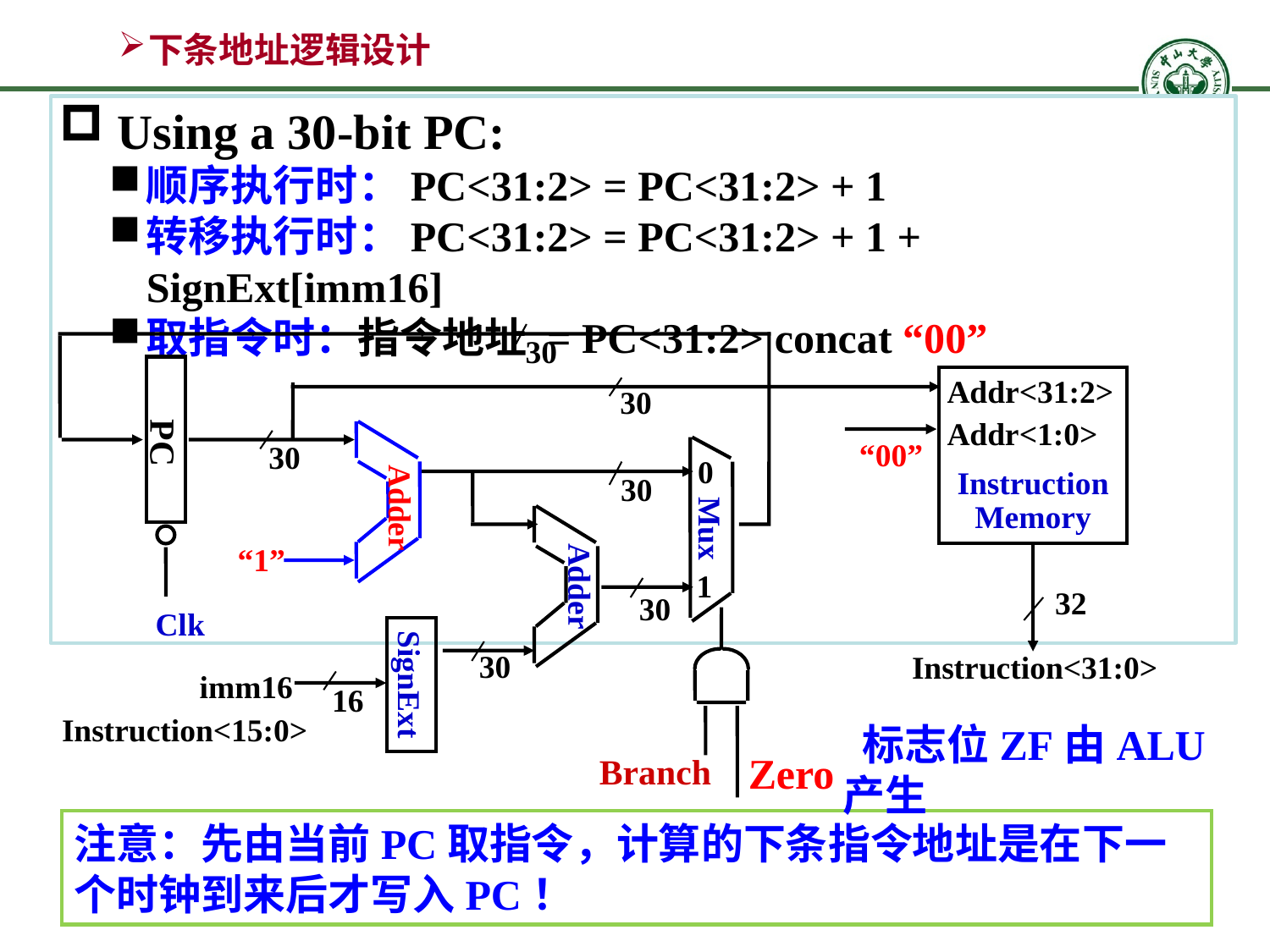

# 下条地址逻辑设计
 Using a 30-bit PC:
顺序执行时：PC<31:2> = PC<31:2> + 1
转移执行时：PC<31:2> = PC<31:2> + 1 + SignExt[imm16]
取指令时：指令地址 = PC<31:2> concat “00”

30

PC

Clk
Addr<31:2>

30

Addr<1:0>

“00”

30

0
Mux
1

Instruction
Memory

30

Adder

“1”

Adder
32

30

30

Instruction<31:0>

SignExt
imm16

16

Instruction<15:0>

 标志位ZF由ALU产生
Zero
Branch
注意：先由当前PC取指令，计算的下条指令地址是在下一个时钟到来后才写入PC！